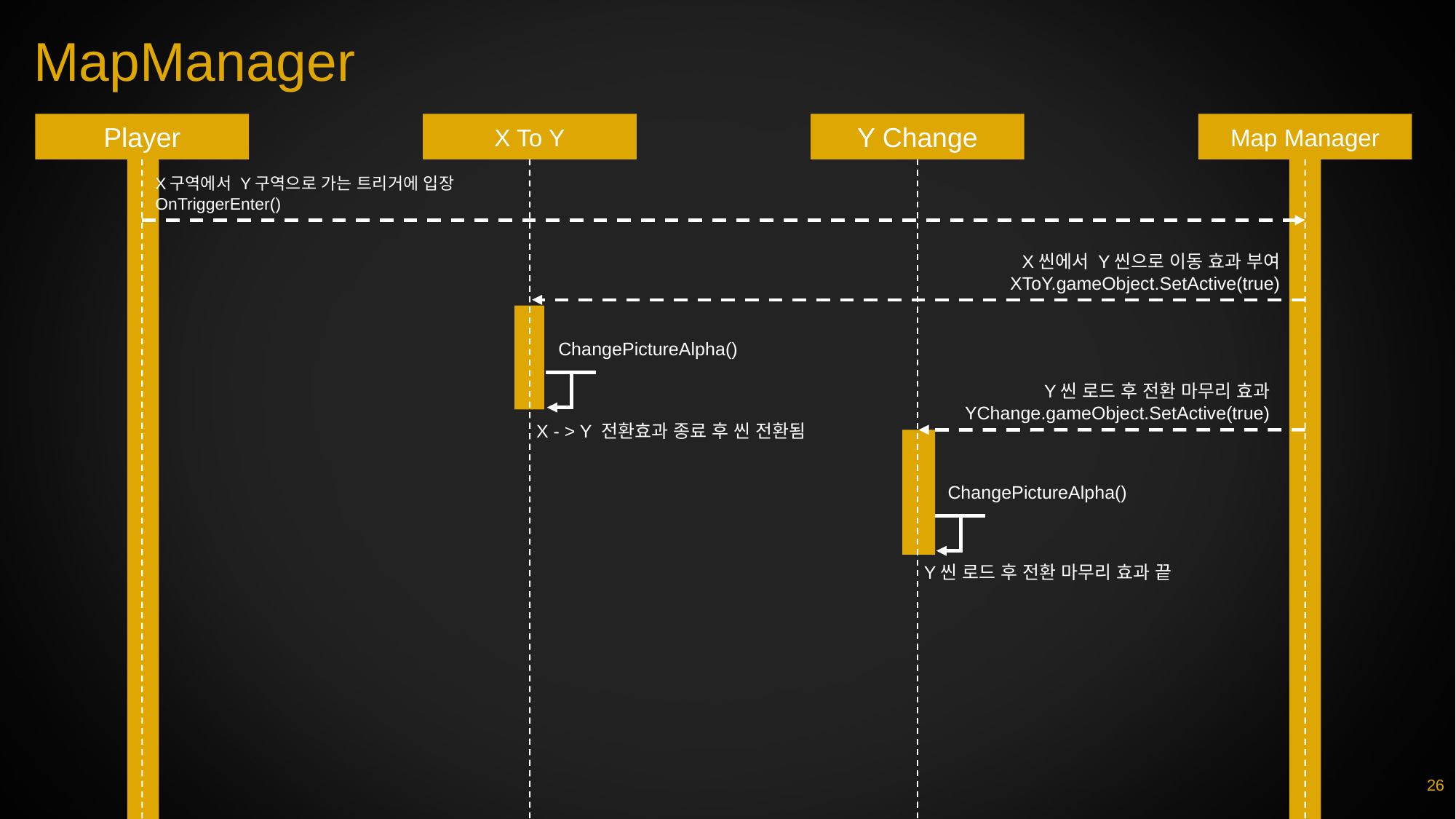

# MapManager
Player
X To Y
Y Change
Map Manager

X구역에서 Y구역으로 가는 트리거에 입장
OnTriggerEnter()
X씬에서 Y씬으로 이동 효과 부여
XToY.gameObject.SetActive(true)

ChangePictureAlpha()
Y씬 로드 후 전환 마무리 효과
YChange.gameObject.SetActive(true)
X - > Y 전환효과 종료 후 씬 전환됨

ChangePictureAlpha()
Y씬 로드 후 전환 마무리 효과 끝
26